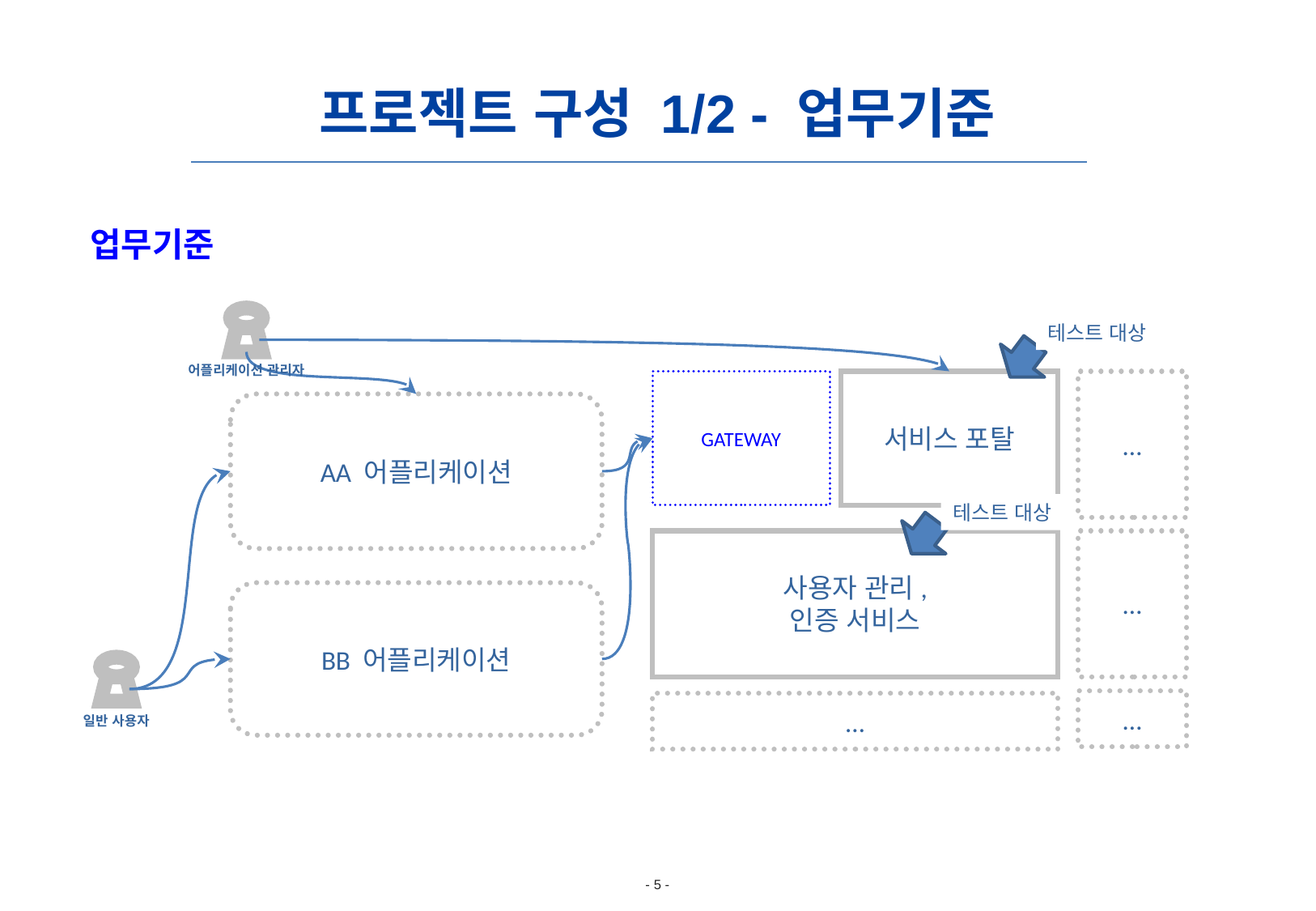

프로젝트 구성 1/2 - 업무기준
업무기준

테스트 대상

어플리케이션 관리자
…
GATEWAY
서비스 포탈
AA 어플리케이션
테스트 대상

…
사용자 관리,
인증 서비스
BB 어플리케이션

…
…
일반 사용자